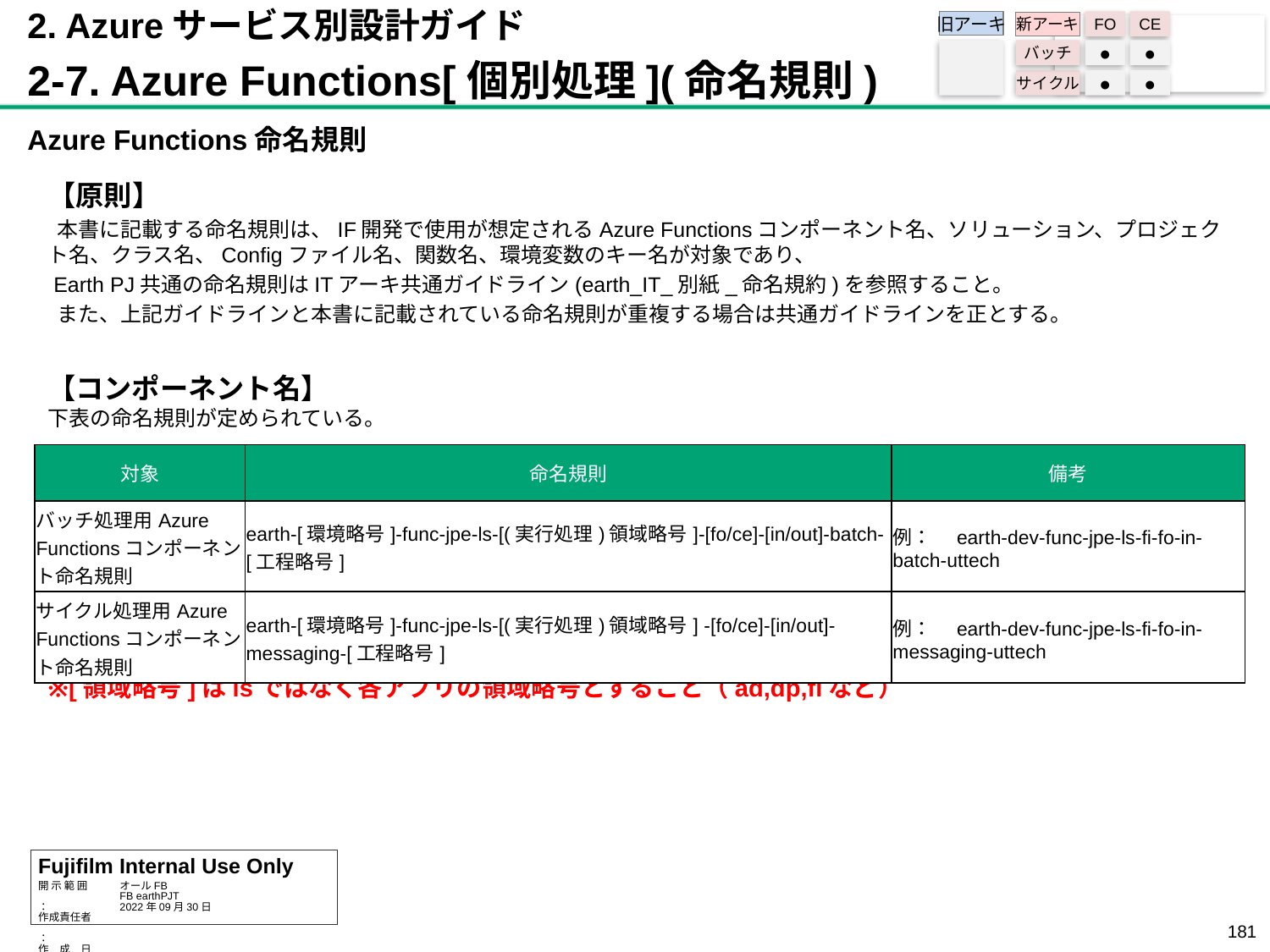

2. Azureサービス別設計ガイド
2-7. Azure Functions[個別処理](命名規則)
旧アーキ
FO
CE
新アーキ
バッチ
●
●
サイクル
●
●

Azure Functions命名規則
【原則】
 本書に記載する命名規則は、IF開発で使用が想定されるAzure Functionsコンポーネント名、ソリューション、プロジェクト名、クラス名、Configファイル名、関数名、環境変数のキー名が対象であり、
 Earth PJ共通の命名規則はITアーキ共通ガイドライン(earth_IT_別紙_命名規約)を参照すること。
 また、上記ガイドラインと本書に記載されている命名規則が重複する場合は共通ガイドラインを正とする。

【コンポーネント名】
下表の命名規則が定められている。

※[領域略号]はlsではなく各アプリの領域略号とすること（ad,dp,fiなど）

| 対象 | 命名規則 | 備考 |
| --- | --- | --- |
| バッチ処理用Azure Functionsコンポーネント命名規則 | earth-[環境略号]-func-jpe-ls-[(実行処理)領域略号]-[fo/ce]-[in/out]-batch-[工程略号] | 例：　earth-dev-func-jpe-ls-fi-fo-in-batch-uttech |
| サイクル処理用Azure Functionsコンポーネント命名規則 | earth-[環境略号]-func-jpe-ls-[(実行処理)領域略号] -[fo/ce]-[in/out]-messaging-[工程略号] | 例：　earth-dev-func-jpe-ls-fi-fo-in-messaging-uttech |
181